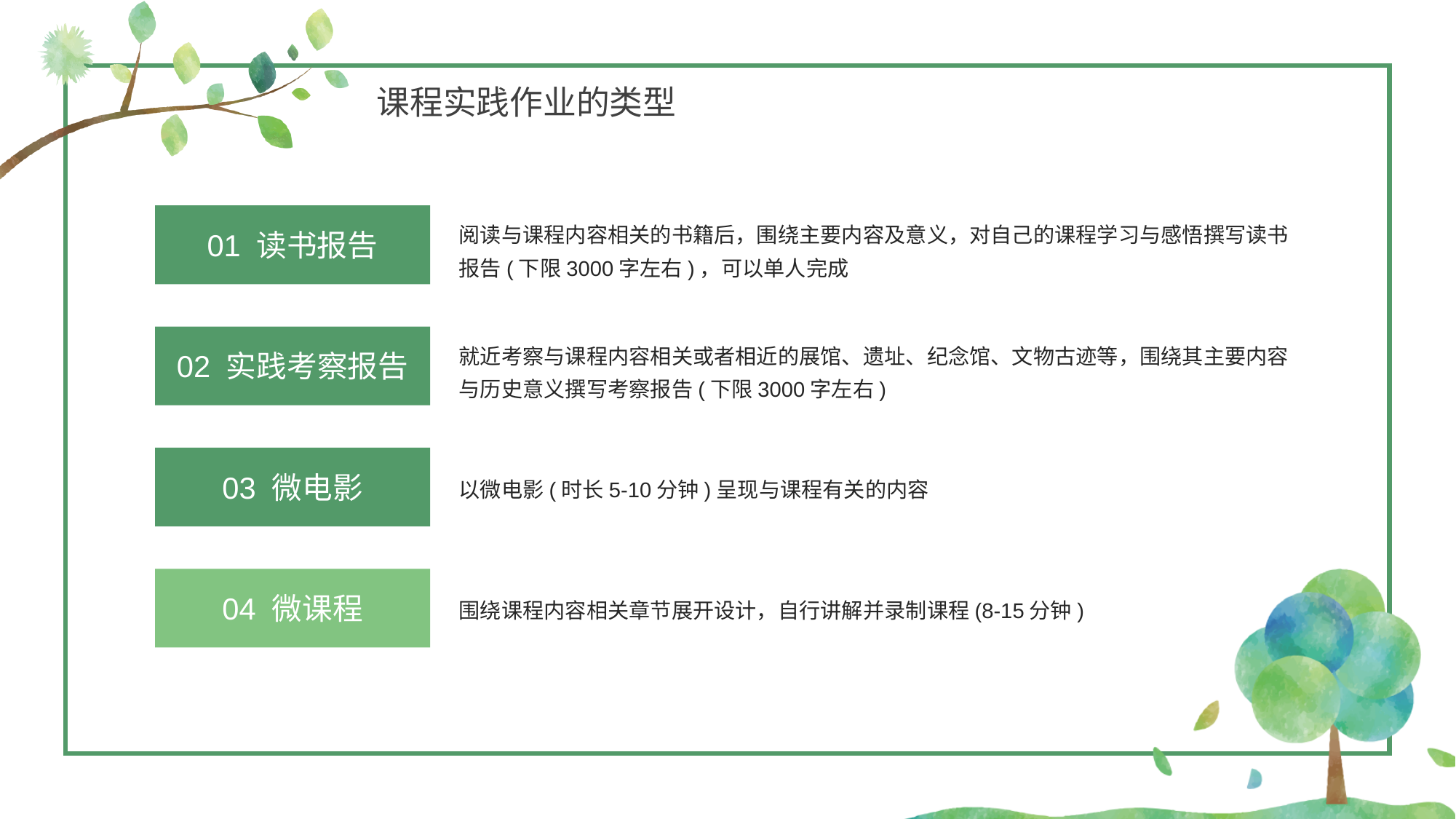

课程实践作业的类型

阅读与课程内容相关的书籍后，围绕主要内容及意义，对自己的课程学习与感悟撰写读书报告(下限3000字左右)，可以单人完成
01 读书报告

就近考察与课程内容相关或者相近的展馆、遗址、纪念馆、文物古迹等，围绕其主要内容与历史意义撰写考察报告(下限3000字左右)
02 实践考察报告

03 微电影
以微电影(时长5-10分钟)呈现与课程有关的内容

围绕课程内容相关章节展开设计，自行讲解并录制课程(8-15分钟)
04 微课程